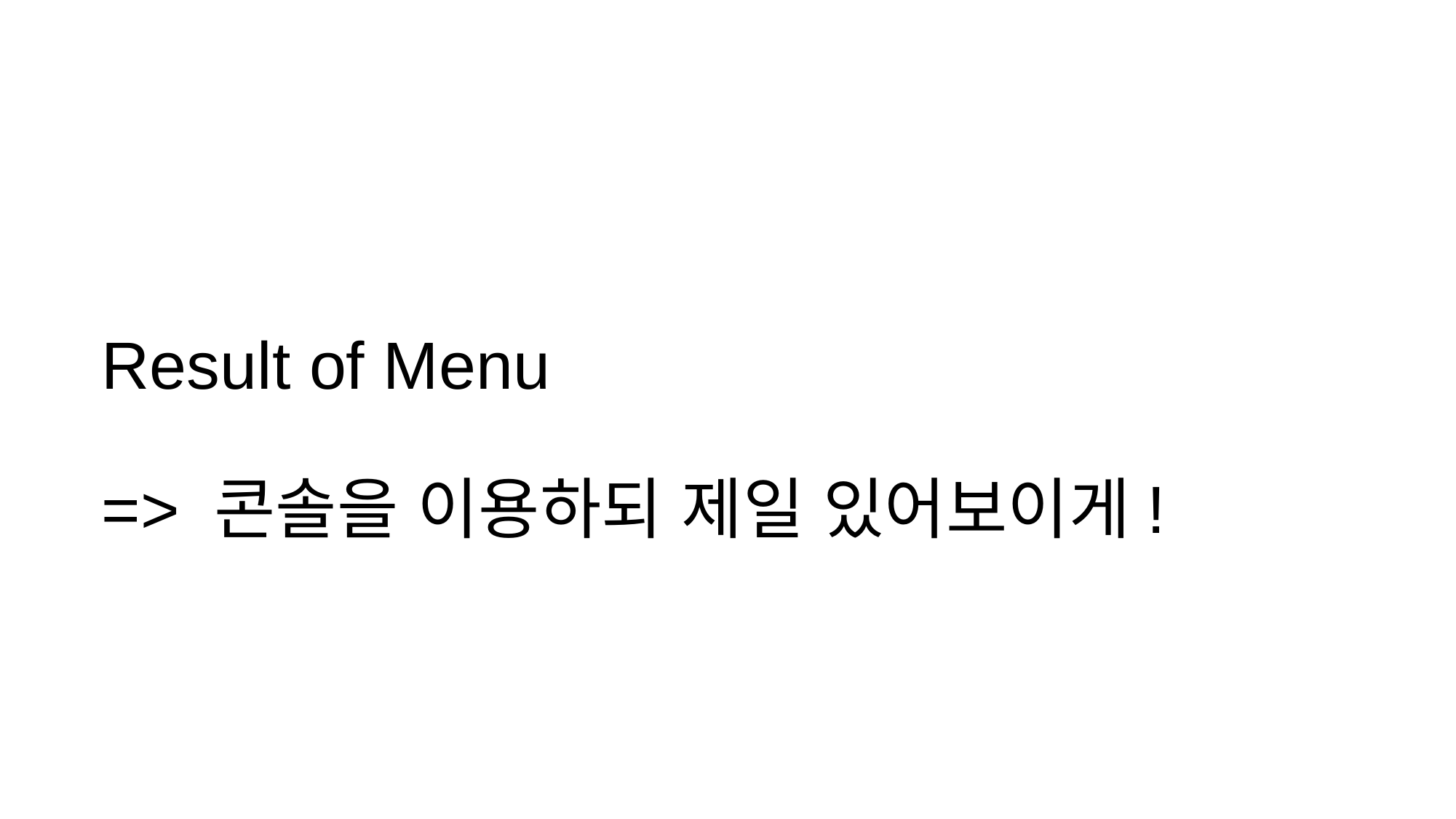

Result of Menu

=> 콘솔을 이용하되 제일 있어보이게!